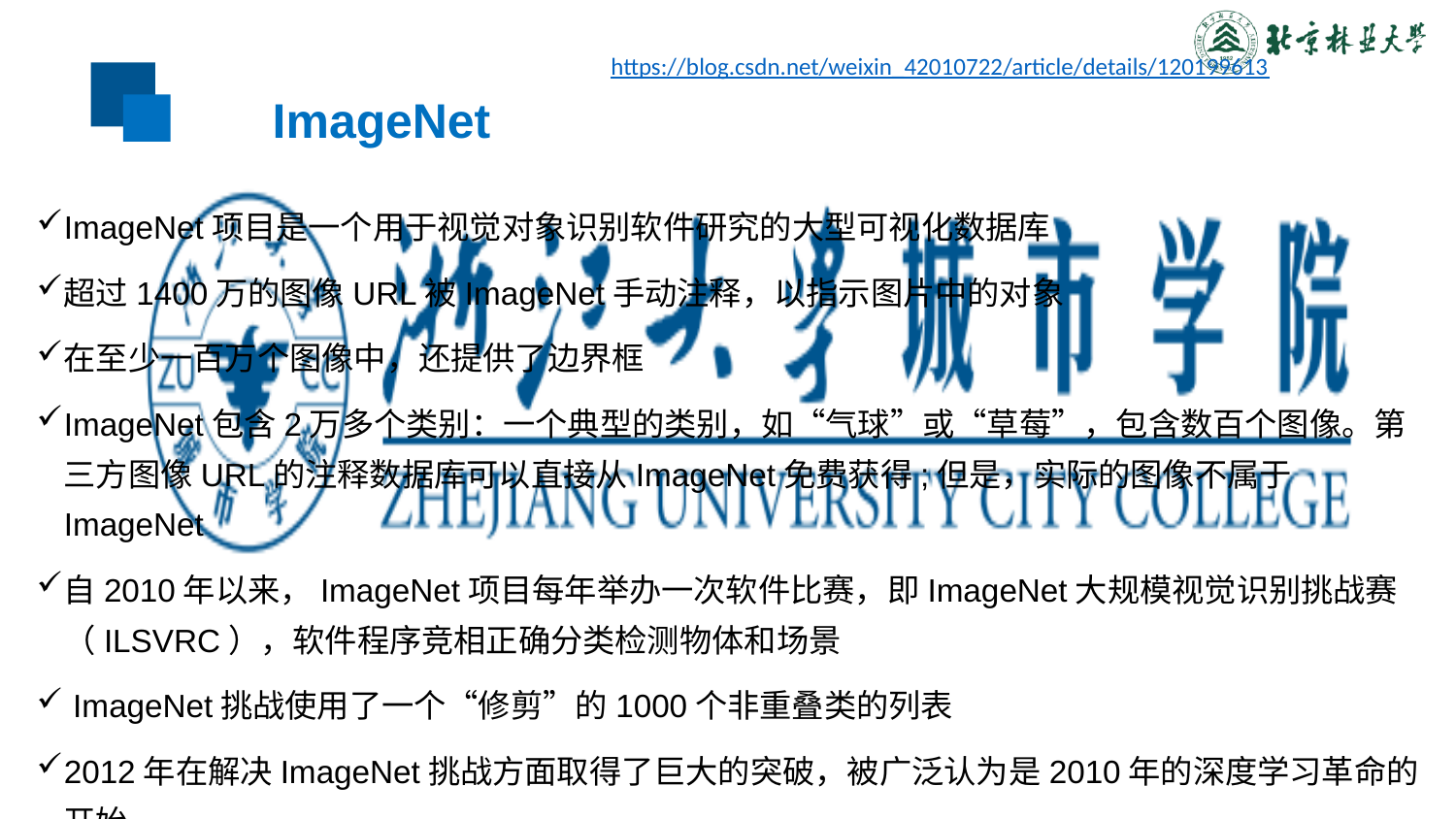

# ImageNet
https://blog.csdn.net/weixin_42010722/article/details/120199613

ImageNet项目是一个用于视觉对象识别软件研究的大型可视化数据库
超过1400万的图像URL被ImageNet手动注释，以指示图片中的对象
在至少一百万个图像中，还提供了边界框
ImageNet包含2万多个类别：一个典型的类别，如“气球”或“草莓”，包含数百个图像。第三方图像URL的注释数据库可以直接从ImageNet免费获得;但是，实际的图像不属于ImageNet
自2010年以来，ImageNet项目每年举办一次软件比赛，即ImageNet大规模视觉识别挑战赛（ILSVRC），软件程序竞相正确分类检测物体和场景
 ImageNet挑战使用了一个“修剪”的1000个非重叠类的列表
2012年在解决ImageNet挑战方面取得了巨大的突破，被广泛认为是2010年的深度学习革命的开始。